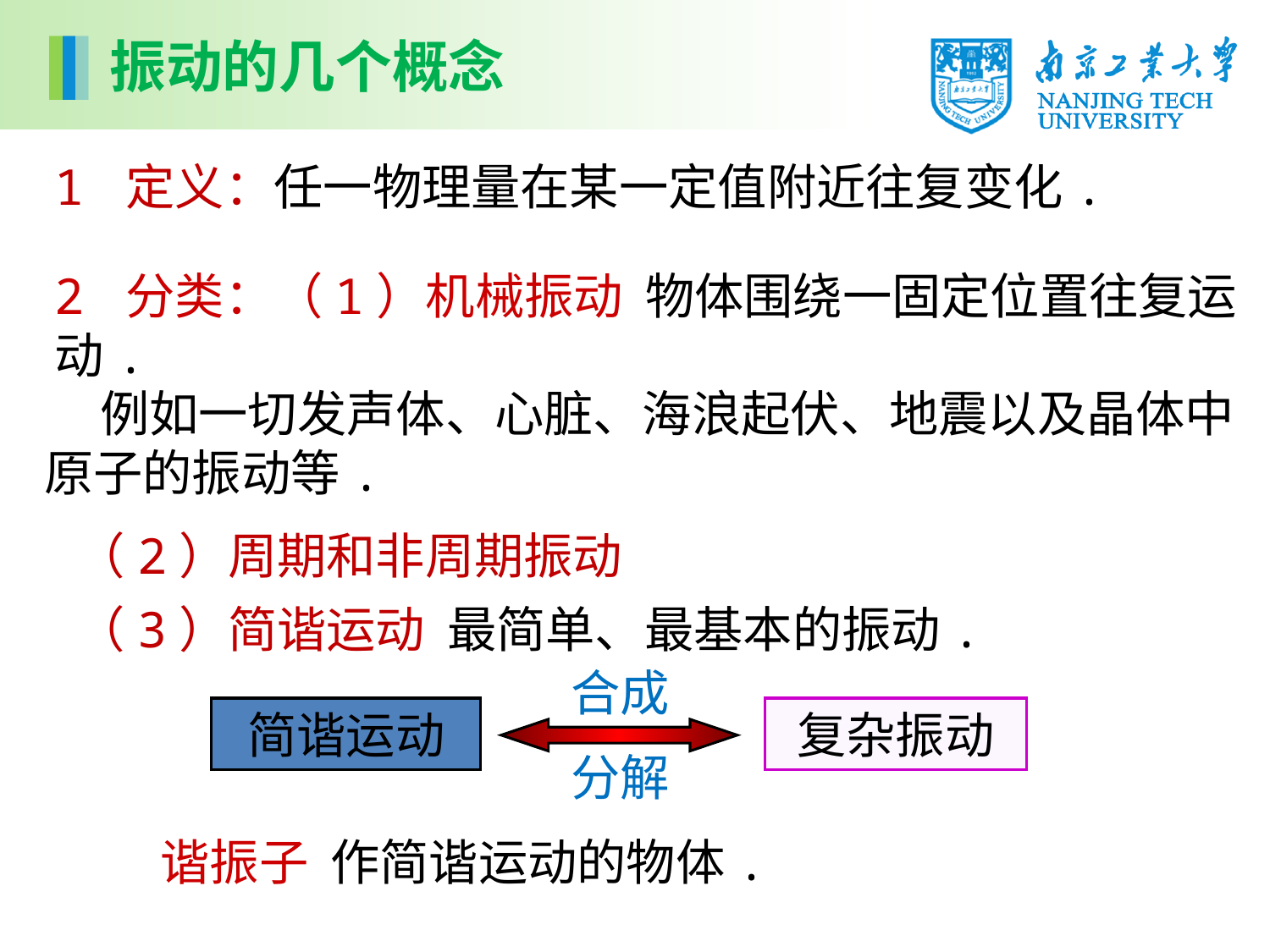

振动的几个概念
1 定义：任一物理量在某一定值附近往复变化.
2 分类：（1）机械振动  物体围绕一固定位置往复运动.
    例如一切发声体、心脏、海浪起伏、地震以及晶体中原子的振动等.
（2）周期和非周期振动
（3）简谐运动  最简单、最基本的振动.
合成
简谐运动
复杂振动

分解
谐振子  作简谐运动的物体.